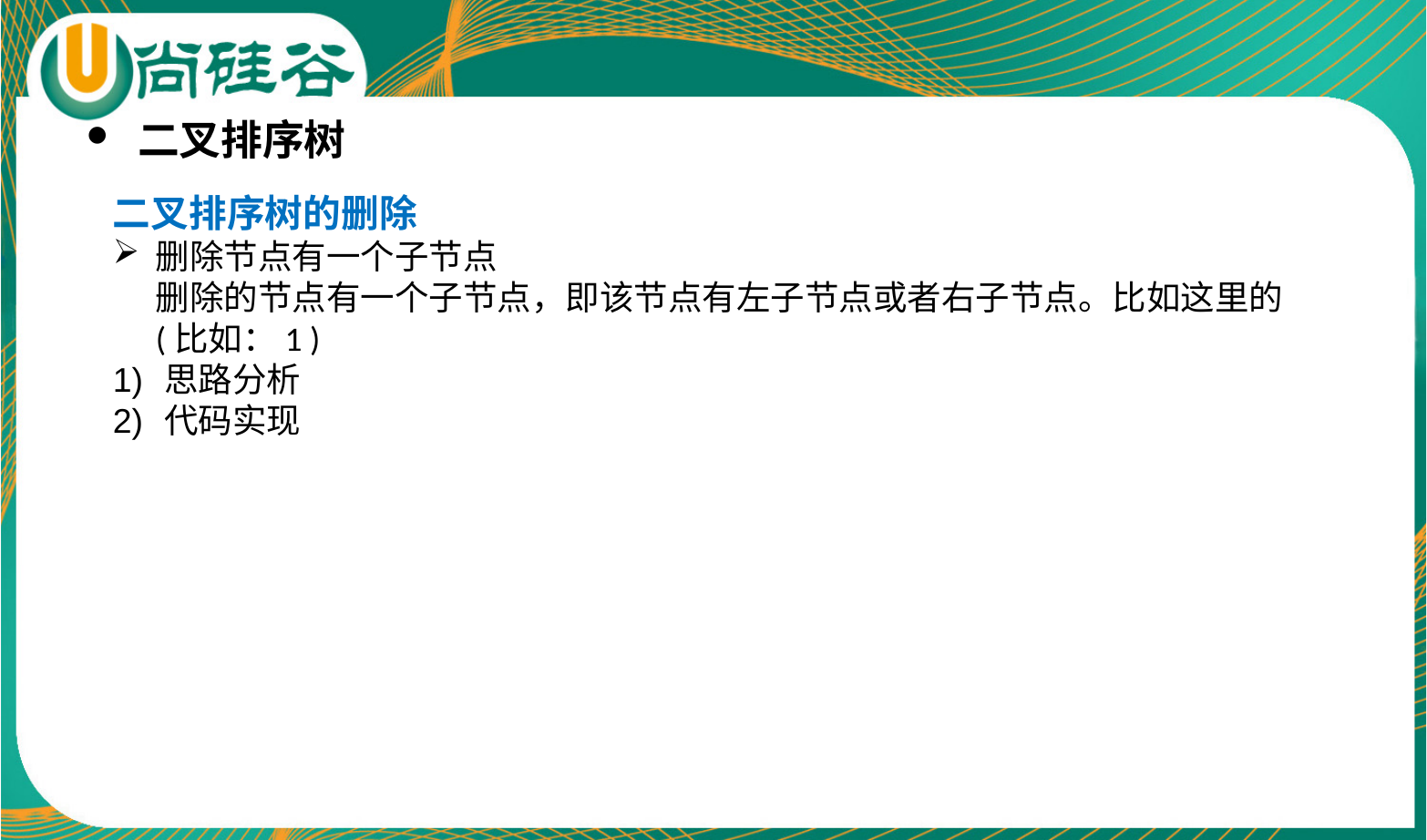

二叉排序树
二叉排序树的删除
删除节点有一个子节点
删除的节点有一个子节点，即该节点有左子节点或者右子节点。比如这里的 (比如：1 )
思路分析
代码实现